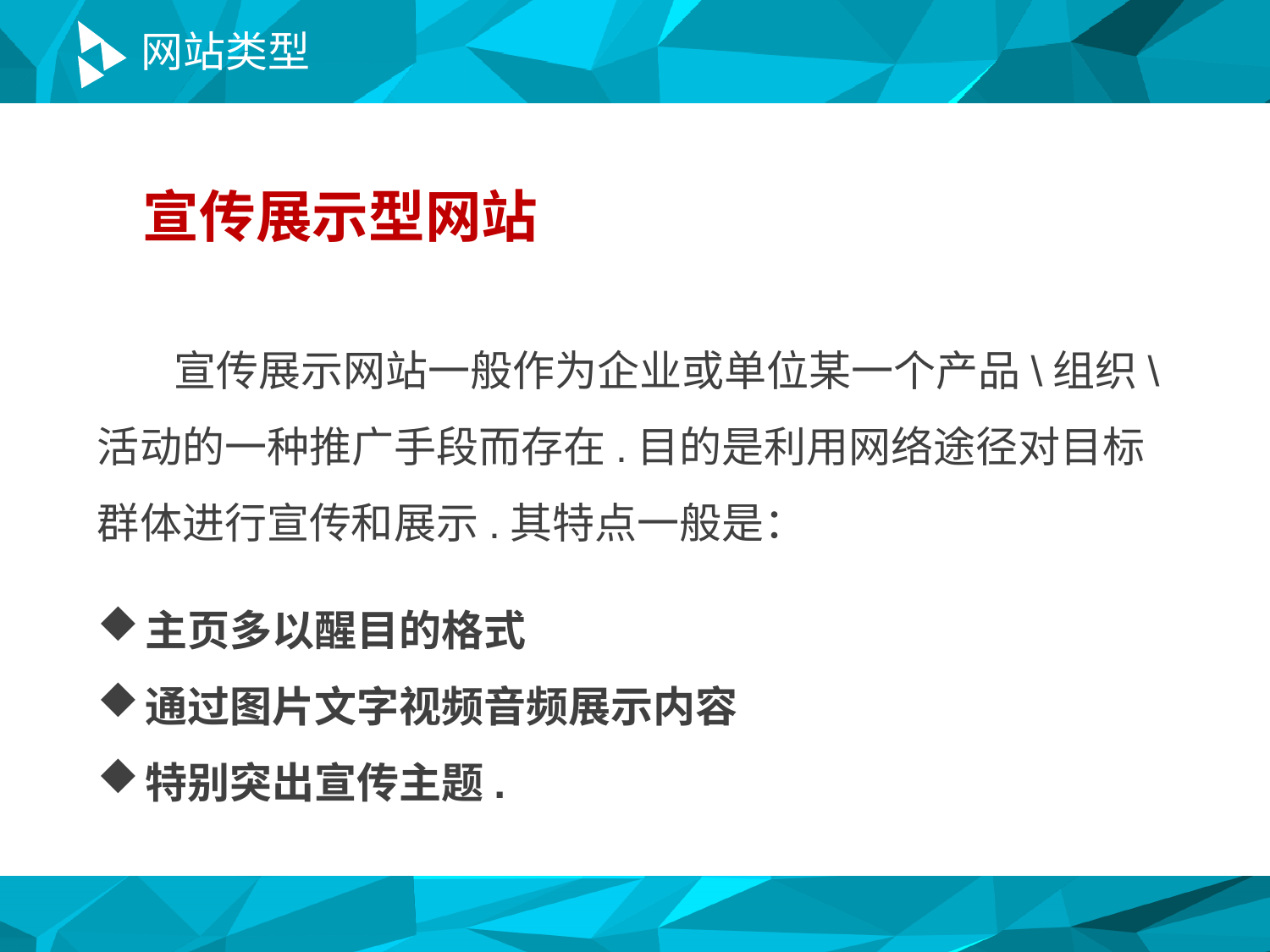

# 网站类型
宣传展示型网站
       宣传展示网站一般作为企业或单位某一个产品\组织\活动的一种推广手段而存在.目的是利用网络途径对目标群体进行宣传和展示.其特点一般是：

主页多以醒目的格式
通过图片文字视频音频展示内容
特别突出宣传主题.